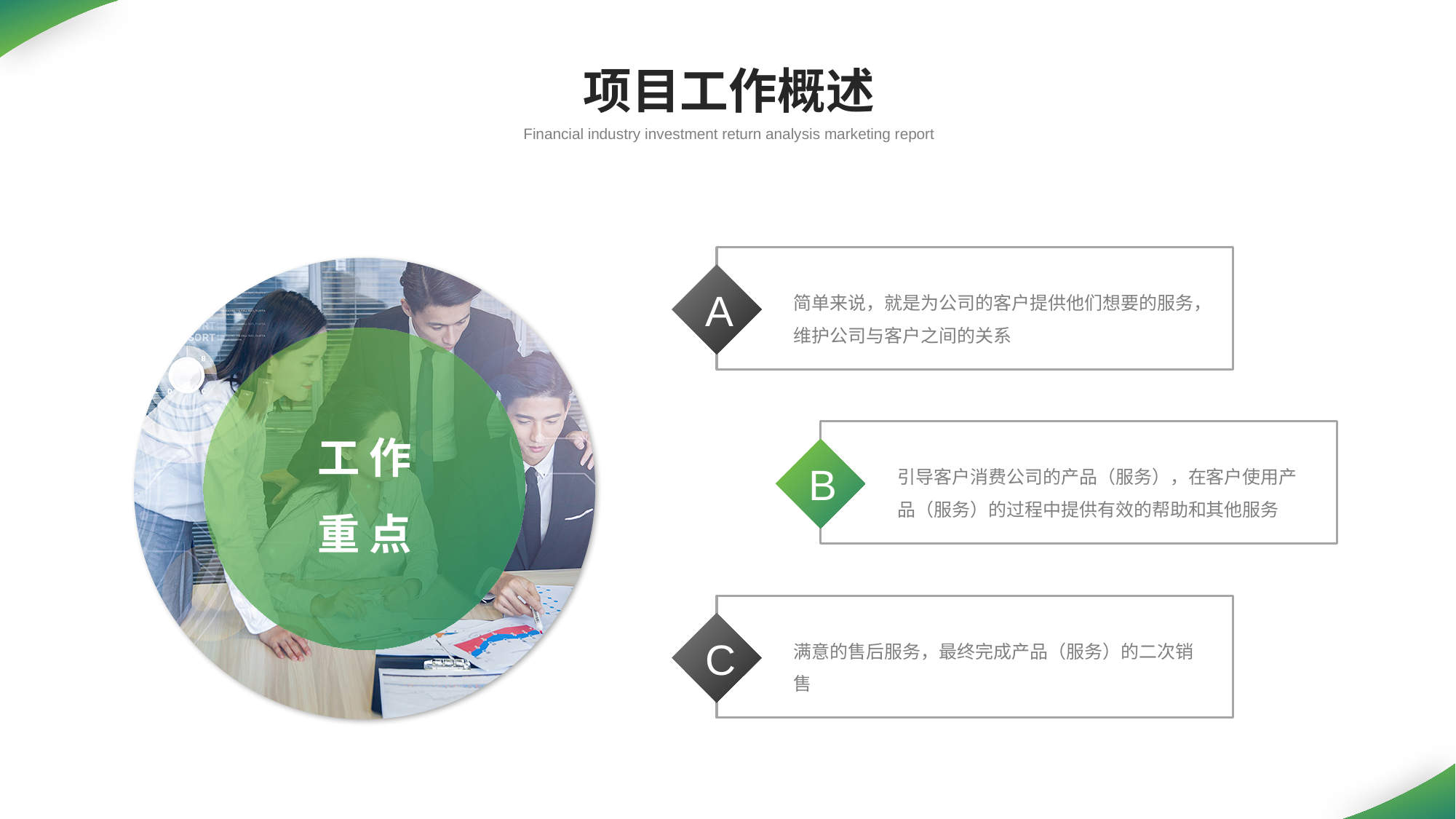

项目工作概述
Financial industry investment return analysis marketing report

A
简单来说，就是为公司的客户提供他们想要的服务，维护公司与客户之间的关系

工作
重点
礼仪
对象性
点击在此录入上述图表的综合描述说明，在此录入上述图表的综合描述说明。在此录入上述图表的综合描述说明，在此录入上述图表的综合描述说明，

B
引导客户消费公司的产品（服务），在客户使用产品（服务）的过程中提供有效的帮助和其他服务

C
满意的售后服务，最终完成产品（服务）的二次销售